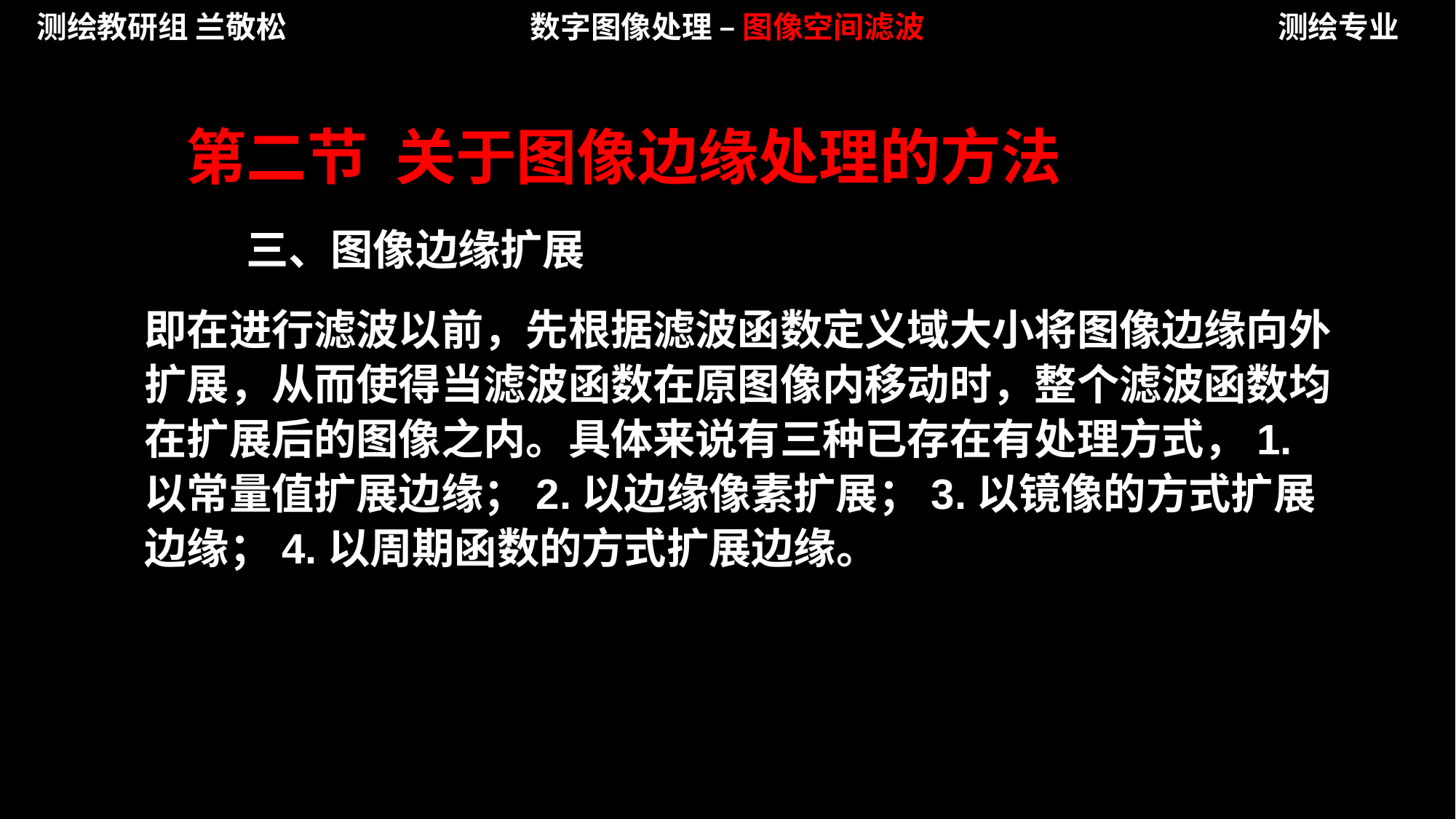

测绘教研组 兰敬松
数字图像处理 – 图像空间滤波
测绘专业
第二节  关于图像边缘处理的方法
三、图像边缘扩展
即在进行滤波以前，先根据滤波函数定义域大小将图像边缘向外扩展，从而使得当滤波函数在原图像内移动时，整个滤波函数均在扩展后的图像之内。具体来说有三种已存在有处理方式，1.以常量值扩展边缘；2.以边缘像素扩展；3.以镜像的方式扩展边缘；4.以周期函数的方式扩展边缘。